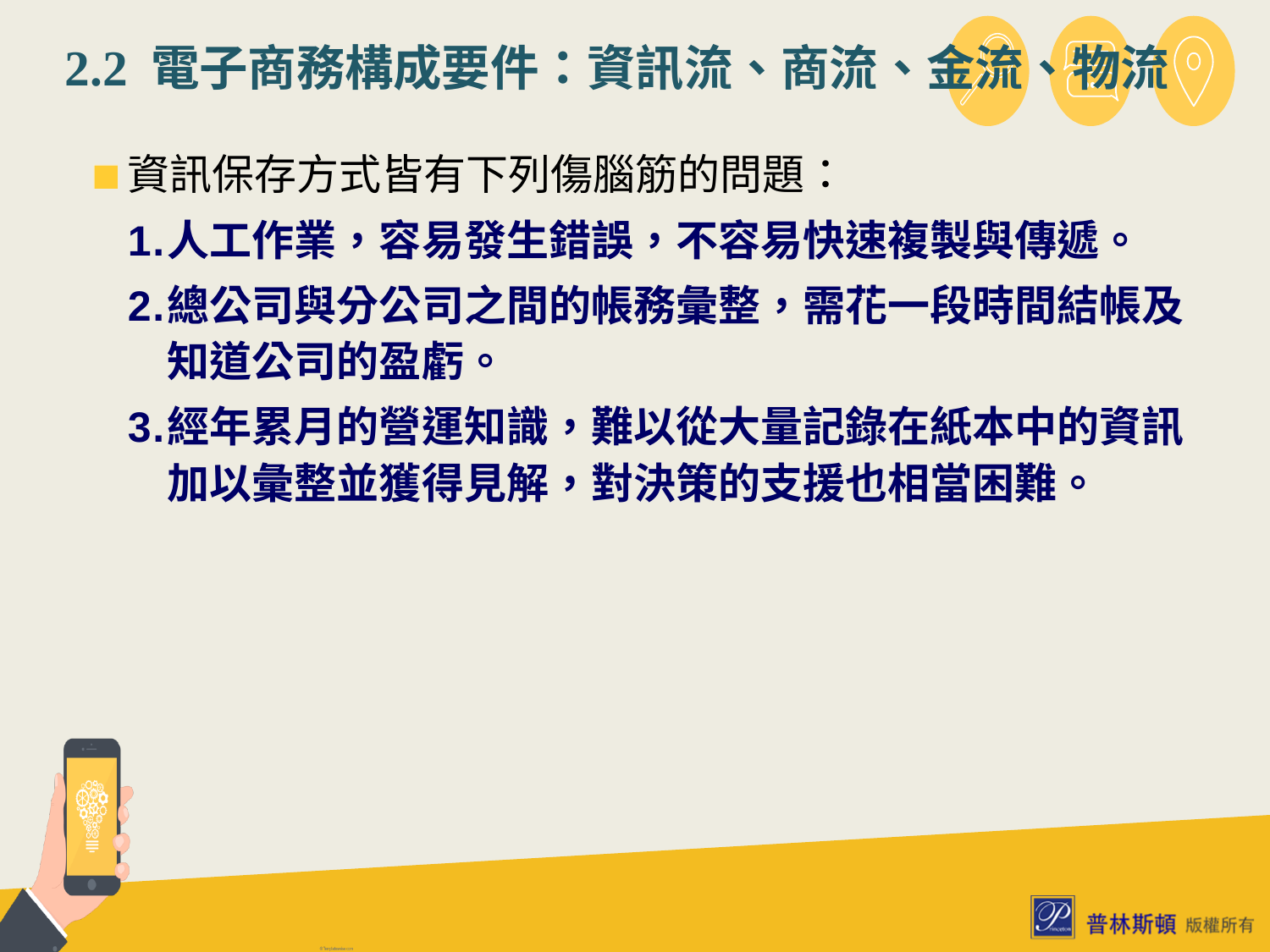

# 2.2 電子商務構成要件：資訊流、商流、金流、物流
資訊保存方式皆有下列傷腦筋的問題：
人工作業，容易發生錯誤，不容易快速複製與傳遞。
總公司與分公司之間的帳務彙整，需花一段時間結帳及知道公司的盈虧。
經年累月的營運知識，難以從大量記錄在紙本中的資訊加以彙整並獲得見解，對決策的支援也相當困難。